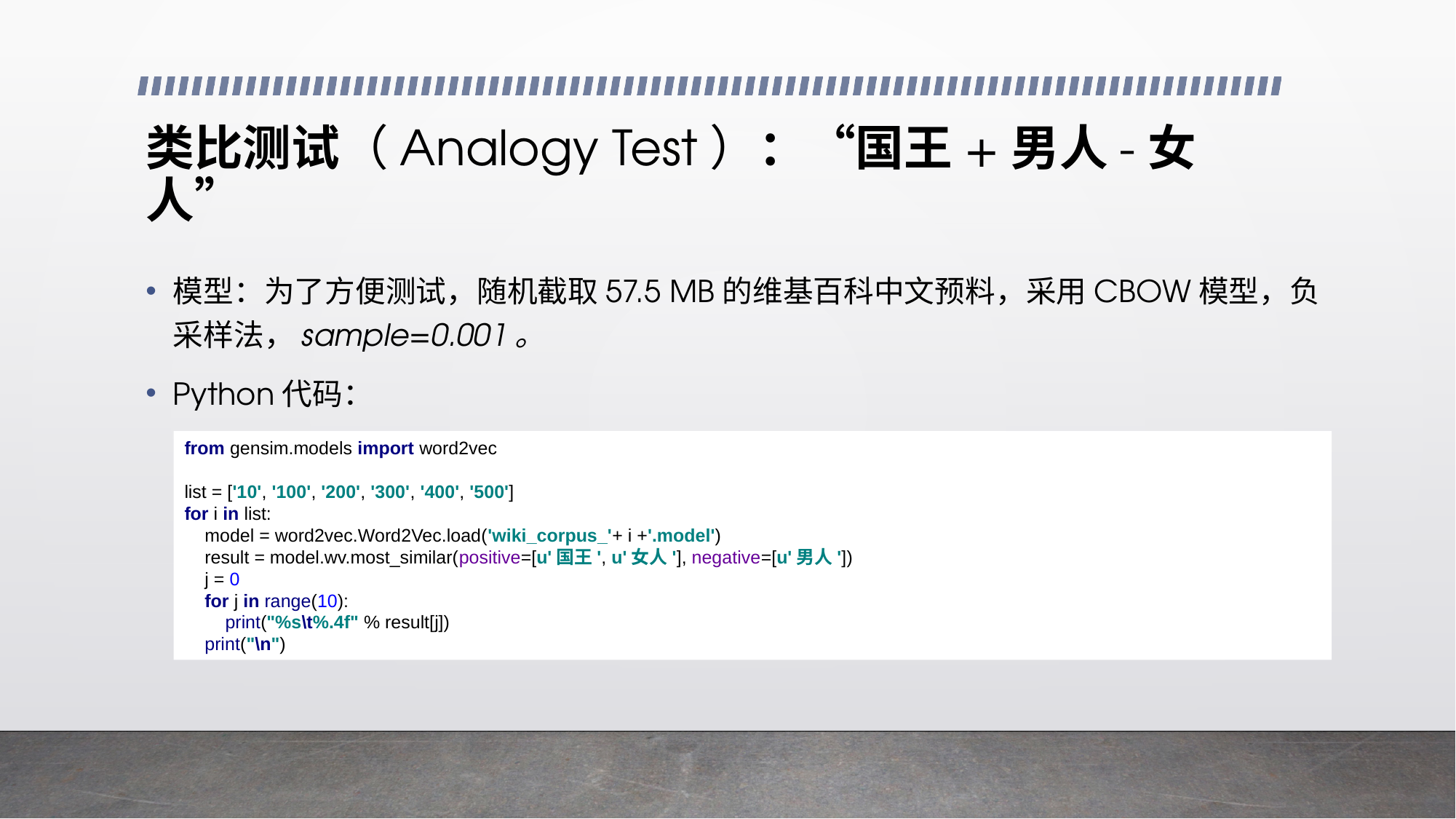

# 类比测试（Analogy Test）：“国王+男人-女人”
模型：为了方便测试，随机截取57.5 MB的维基百科中文预料，采用CBOW模型，负采样法，sample=0.001。
Python代码：

from gensim.models import word2vec
list = ['10', '100', '200', '300', '400', '500']
for i in list:
    model = word2vec.Word2Vec.load('wiki_corpus_'+ i +'.model')
    result = model.wv.most_similar(positive=[u'国王', u'女人'], negative=[u'男人'])
    j = 0
    for j in range(10):
        print("%s\t%.4f" % result[j])
    print("\n")